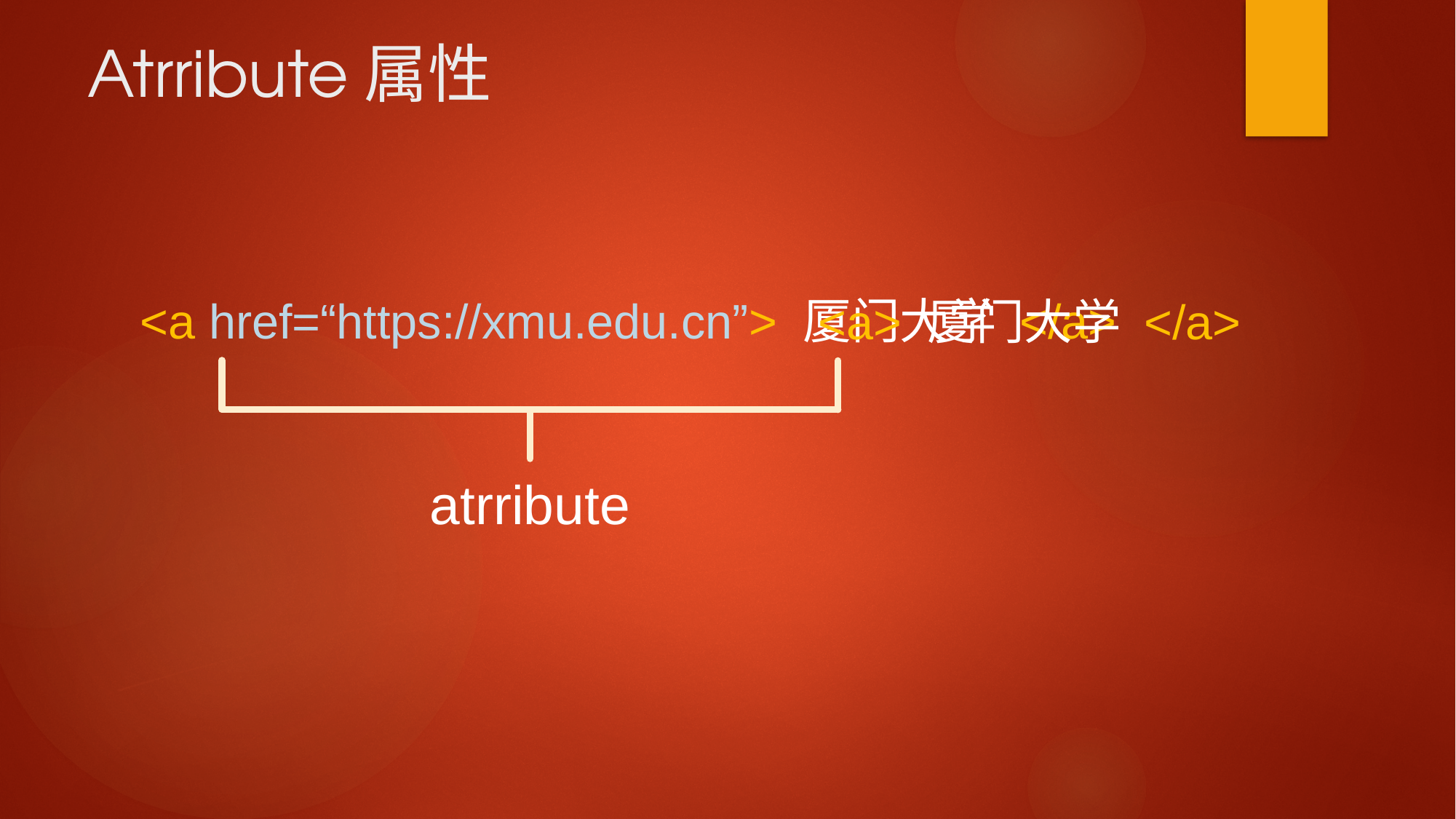

# Atrribute属性
<a href=“https://xmu.edu.cn”> 厦门大学 </a>
<a> 厦门大学 </a>
atrribute